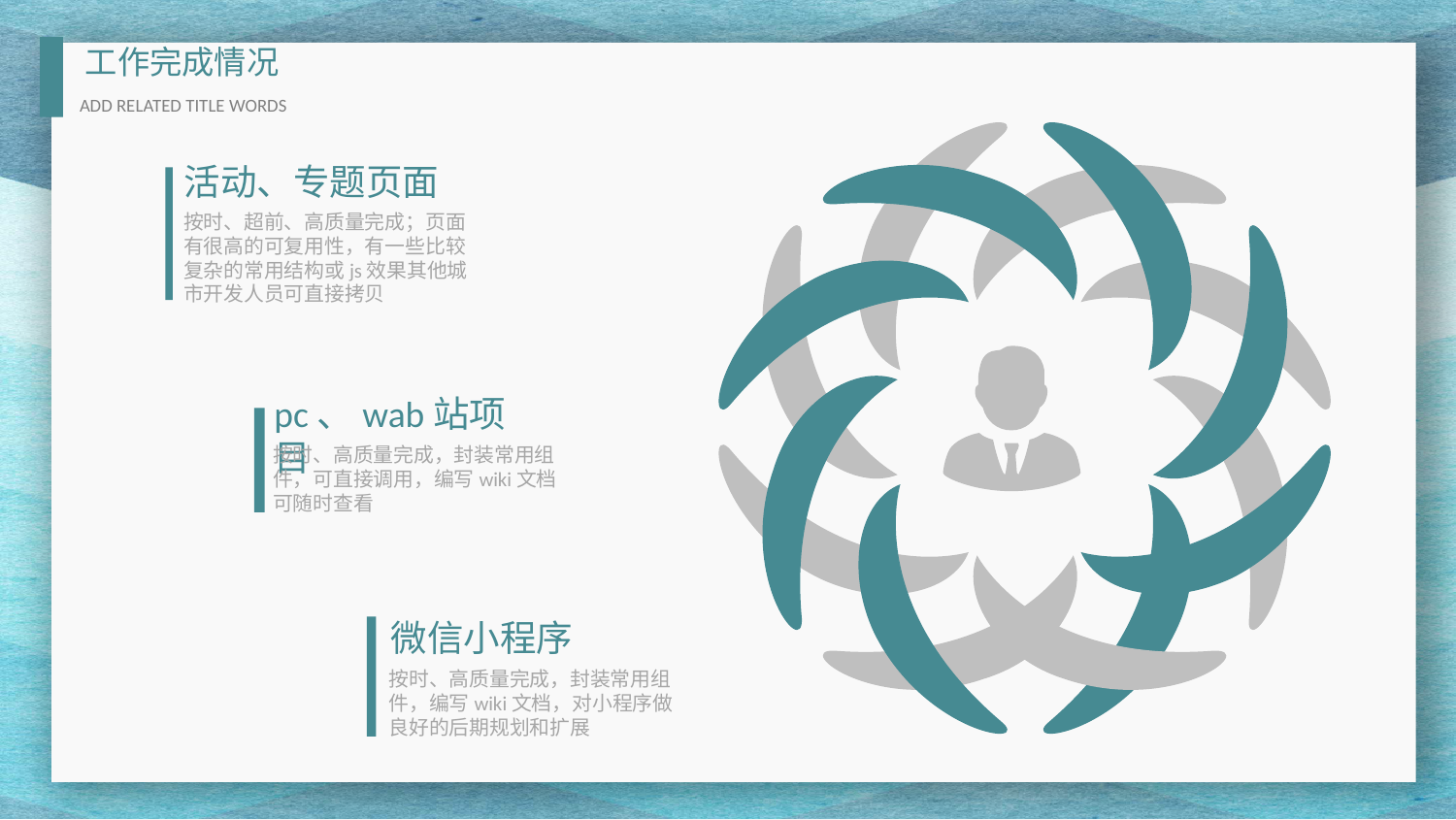

活动、专题页面

按时、超前、高质量完成；页面有很高的可复用性，有一些比较复杂的常用结构或js效果其他城市开发人员可直接拷贝

pc、wab站项目

按时、高质量完成，封装常用组件，可直接调用，编写wiki文档可随时查看

微信小程序

按时、高质量完成，封装常用组件，编写wiki文档，对小程序做良好的后期规划和扩展